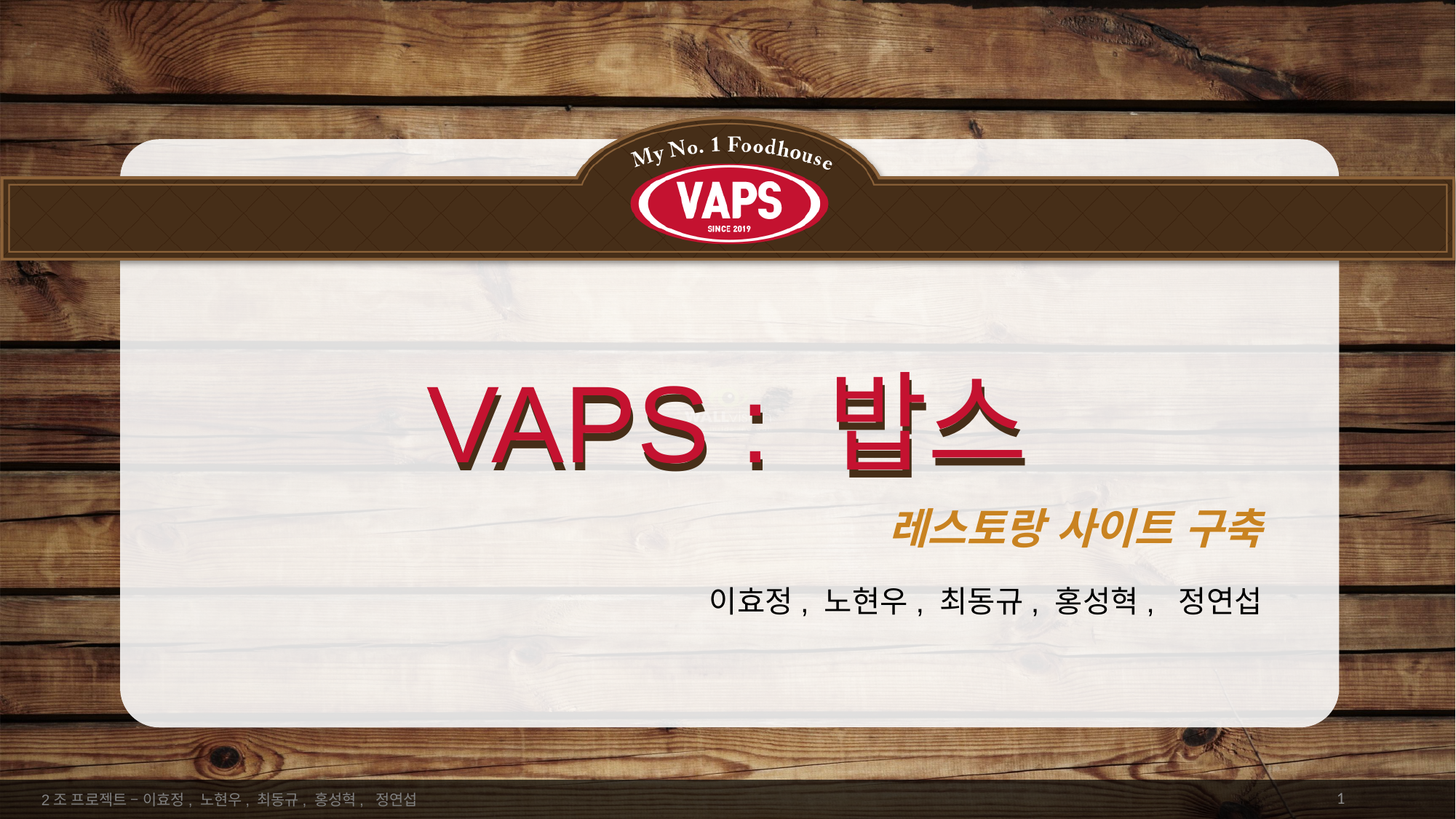

# VAPS : 밥스
VAPS : 밥스
레스토랑 사이트 구축
이효정, 노현우, 최동규, 홍성혁,  정연섭
1